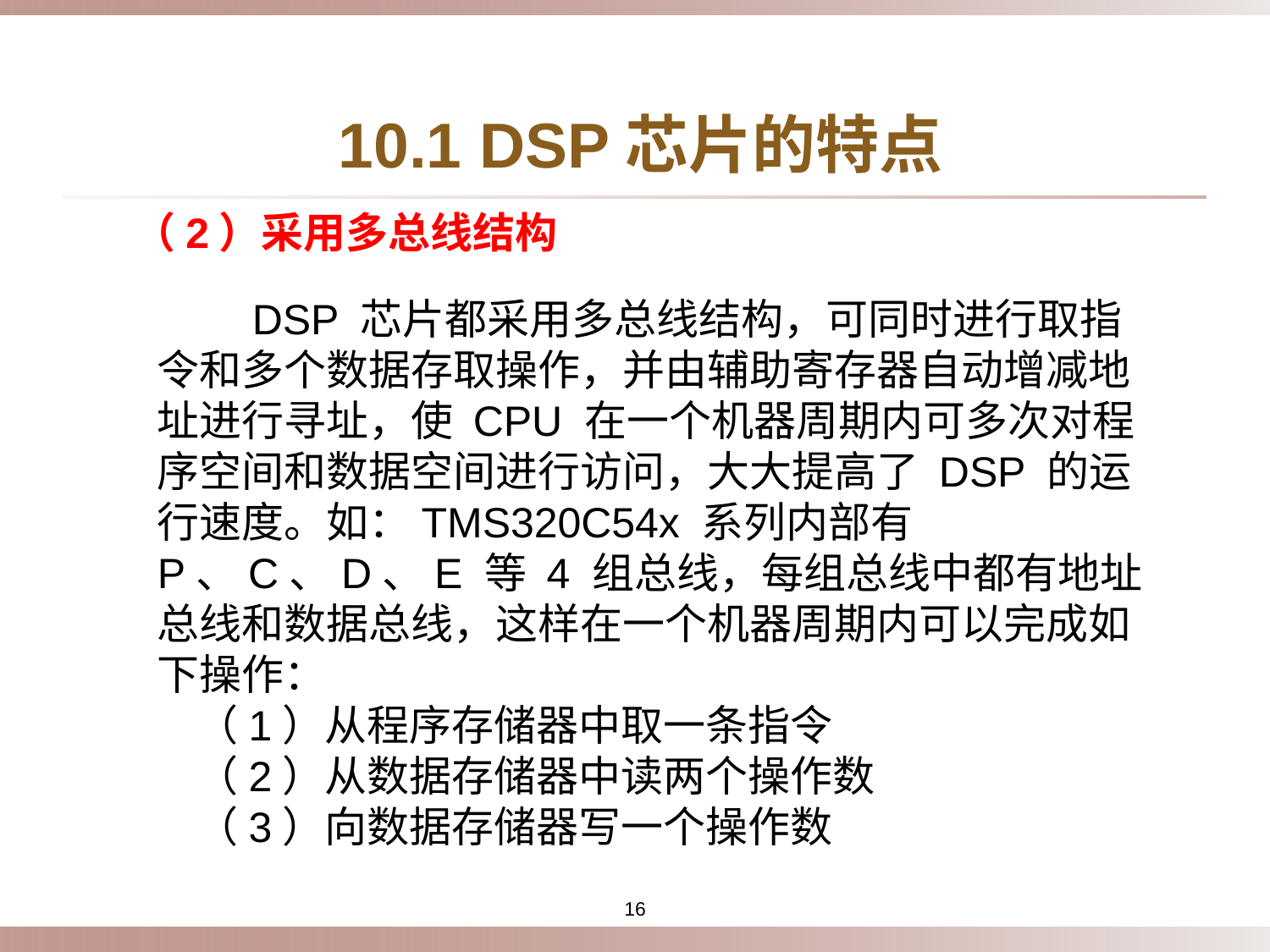

# 10.1 DSP芯片的特点
（2）采用多总线结构
        DSP 芯片都采用多总线结构，可同时进行取指令和多个数据存取操作，并由辅助寄存器自动增减地址进行寻址，使 CPU 在一个机器周期内可多次对程序空间和数据空间进行访问，大大提高了 DSP 的运行速度。如：TMS320C54x 系列内部有 P、C、D、E 等 4 组总线，每组总线中都有地址总线和数据总线，这样在一个机器周期内可以完成如下操作：
   （1）从程序存储器中取一条指令
   （2）从数据存储器中读两个操作数
   （3）向数据存储器写一个操作数
16